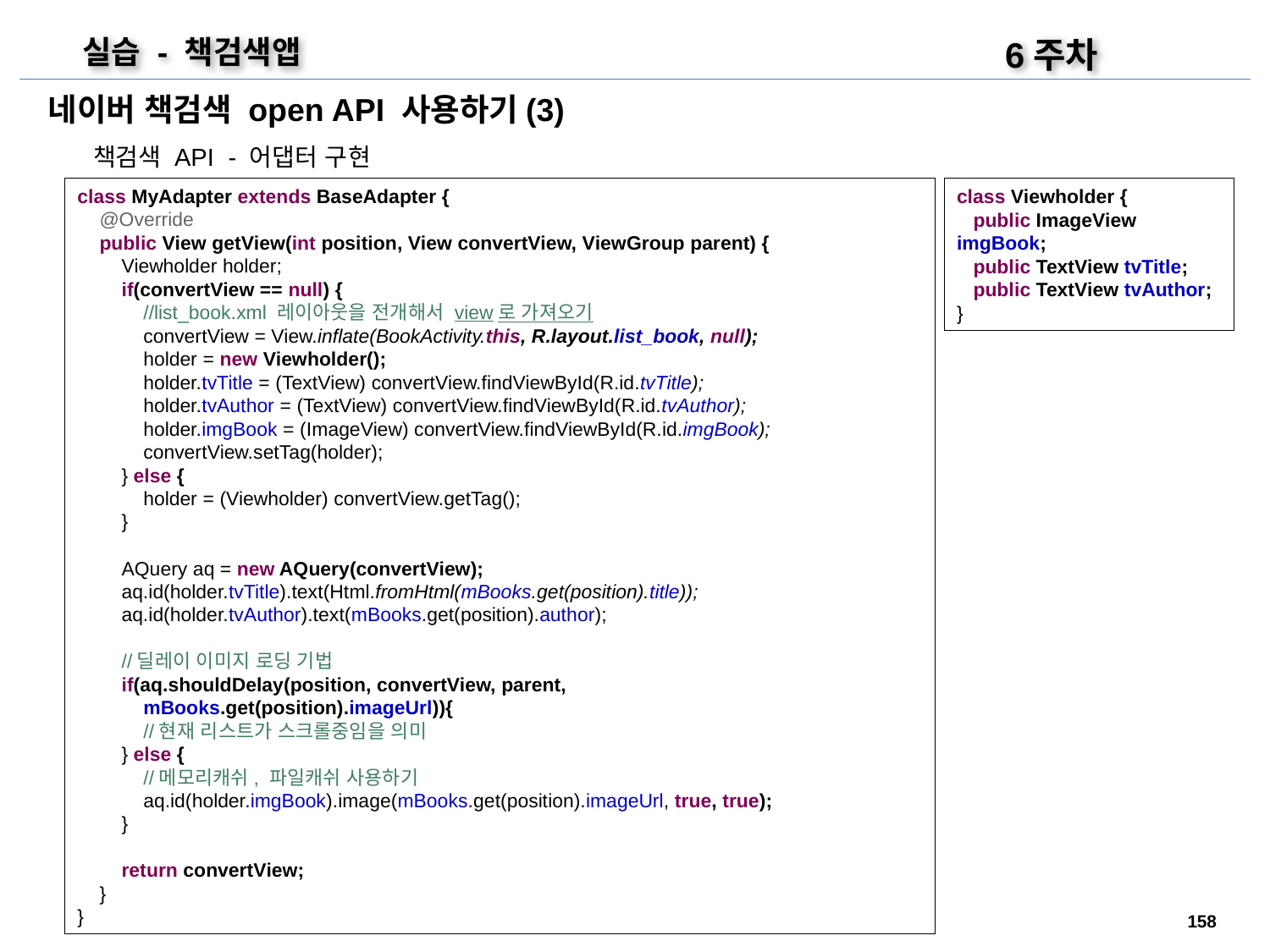

6주차
실습 - 책검색앱
네이버 책검색 open API 사용하기(3)
책검색 API  - 어댑터 구현
class MyAdapter extends BaseAdapter {
    @Override
    public View getView(int position, View convertView, ViewGroup parent) {
        Viewholder holder;
        if(convertView == null) {
            //list_book.xml 레이아웃을 전개해서 view로 가져오기
            convertView = View.inflate(BookActivity.this, R.layout.list_book, null);
            holder = new Viewholder();
            holder.tvTitle = (TextView) convertView.findViewById(R.id.tvTitle);
            holder.tvAuthor = (TextView) convertView.findViewById(R.id.tvAuthor);
            holder.imgBook = (ImageView) convertView.findViewById(R.id.imgBook);
            convertView.setTag(holder);
        } else {
            holder = (Viewholder) convertView.getTag();
        }

        AQuery aq = new AQuery(convertView);
        aq.id(holder.tvTitle).text(Html.fromHtml(mBooks.get(position).title));
        aq.id(holder.tvAuthor).text(mBooks.get(position).author);

        //딜레이 이미지 로딩 기법
        if(aq.shouldDelay(position, convertView, parent,
            mBooks.get(position).imageUrl)){
            //현재 리스트가 스크롤중임을 의미
        } else {
            //메모리캐쉬, 파일캐쉬 사용하기
            aq.id(holder.imgBook).image(mBooks.get(position).imageUrl, true, true);
        }

        return convertView;
    }
}
class Viewholder {
   public ImageView imgBook;
   public TextView tvTitle;
   public TextView tvAuthor;
}